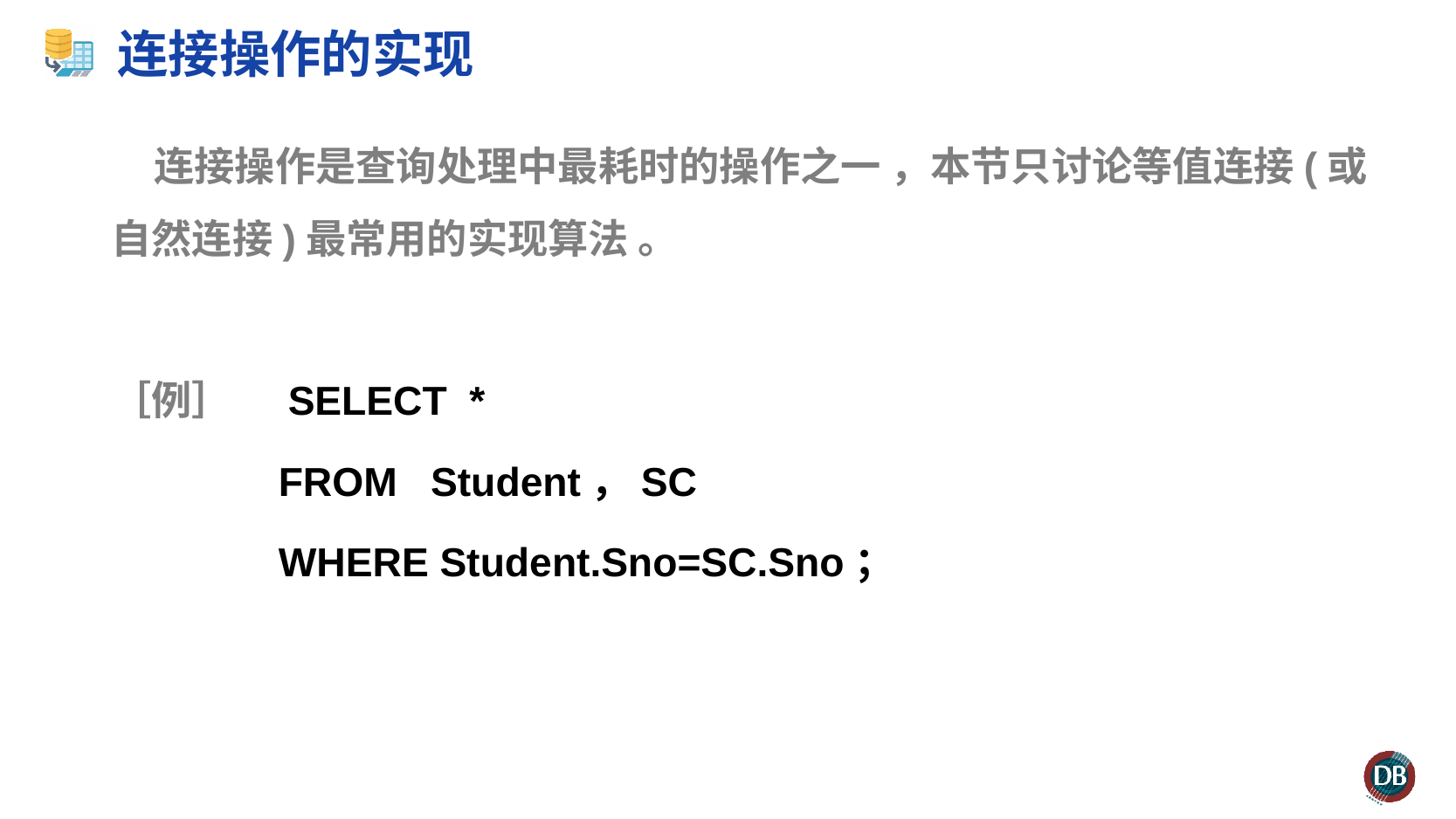

# 连接操作的实现
连接操作是查询处理中最耗时的操作之一 ，本节只讨论等值连接(或自然连接)最常用的实现算法 。

［例］     SELECT  *
               FROM   Student，SC
               WHERE Student.Sno=SC.Sno；